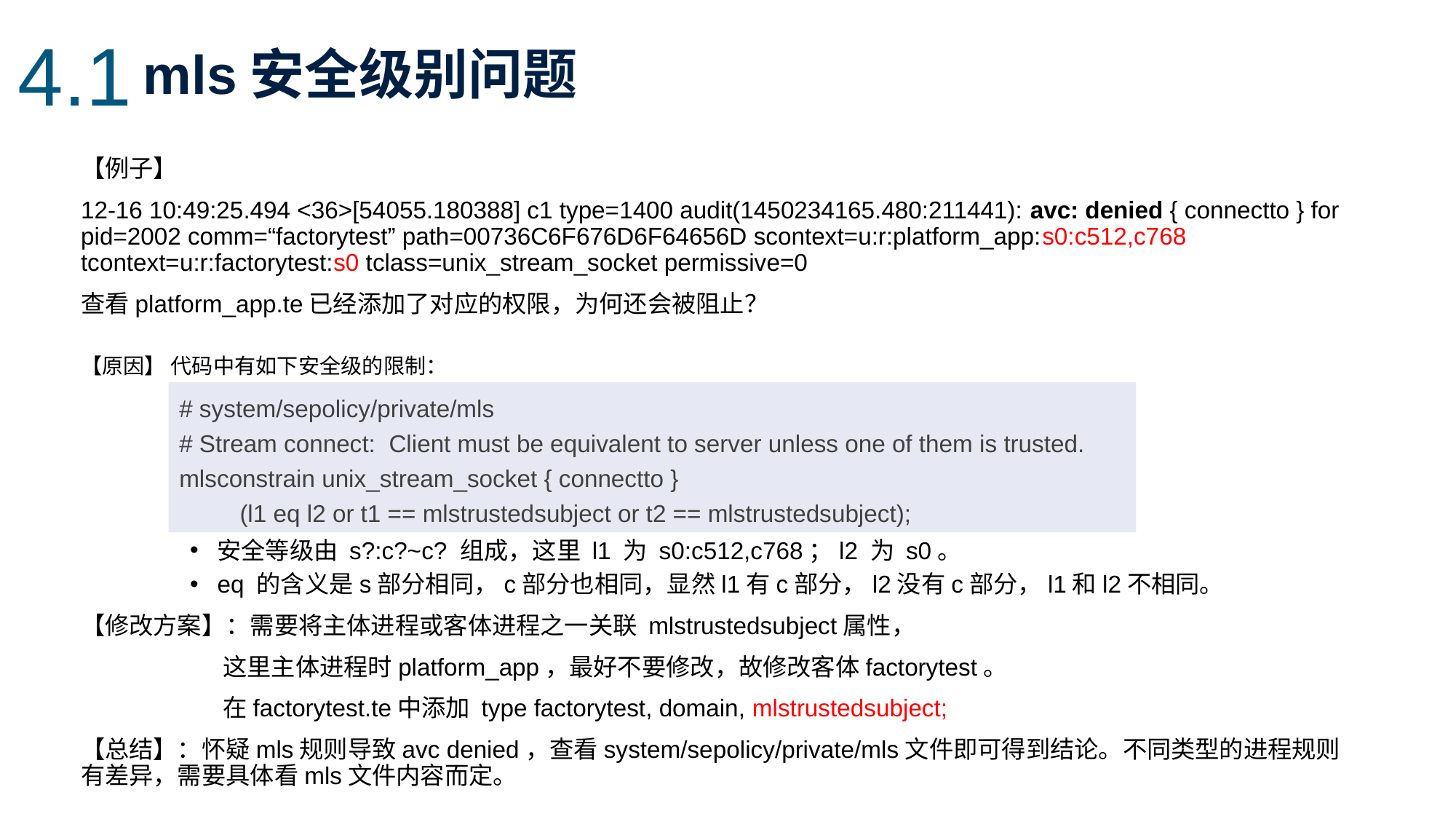

4.1
mls安全级别问题
【例子】
12-16 10:49:25.494 <36>[54055.180388] c1 type=1400 audit(1450234165.480:211441): avc: denied { connectto } for pid=2002 comm=“factorytest” path=00736C6F676D6F64656D scontext=u:r:platform_app:s0:c512,c768 tcontext=u:r:factorytest:s0 tclass=unix_stream_socket permissive=0
查看platform_app.te已经添加了对应的权限，为何还会被阻止？
【原因】 代码中有如下安全级的限制：

安全等级由 s?:c?~c? 组成，这里 l1 为 s0:c512,c768；l2 为 s0。
eq 的含义是s部分相同，c部分也相同，显然l1有c部分，l2没有c部分，l1和l2不相同。
【修改方案】：需要将主体进程或客体进程之一关联 mlstrustedsubject属性，
                         这里主体进程时platform_app，最好不要修改，故修改客体factorytest。
                         在factorytest.te中添加 type factorytest, domain, mlstrustedsubject;
【总结】：怀疑mls规则导致avc denied，查看system/sepolicy/private/mls文件即可得到结论。不同类型的进程规则有差异，需要具体看mls文件内容而定。
# system/sepolicy/private/mls
# Stream connect:  Client must be equivalent to server unless one of them is trusted.
mlsconstrain unix_stream_socket { connectto }
         (l1 eq l2 or t1 == mlstrustedsubject or t2 == mlstrustedsubject);